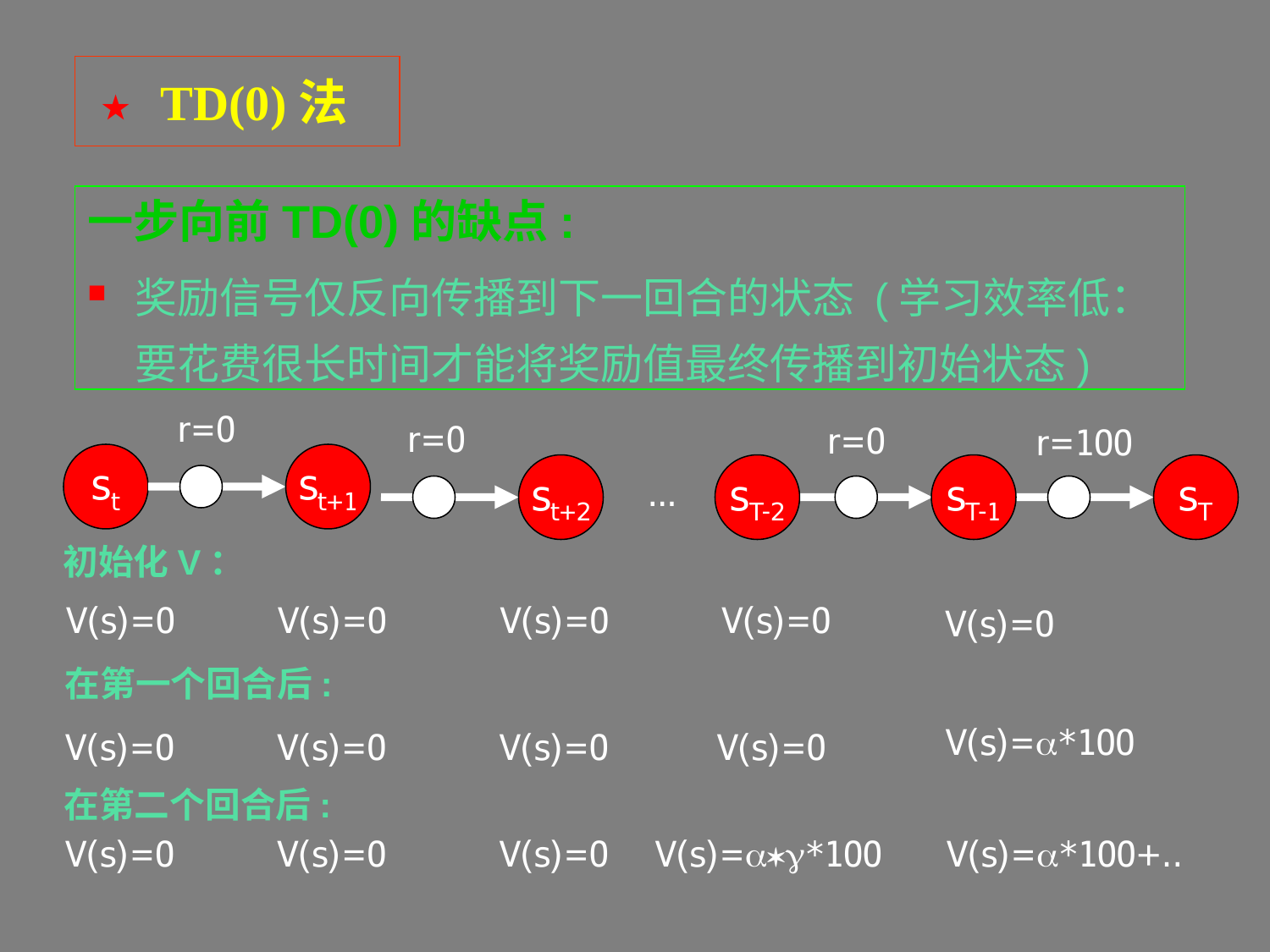

# ★ TD(0)法
一步向前TD(0)的缺点:
奖励信号仅反向传播到下一回合的状态 (学习效率低：要花费很长时间才能将奖励值最终传播到初始状态)

r=0
r=0
r=0
r=100
st
st+1
st+2
sT-2
sT-1
sT

…

初始化V：
 V(s)=0
 V(s)=0
 V(s)=0
V(s)=0
V(s)=0
在第一个回合后:
V(s)=α*100
V(s)=0
V(s)=0
V(s)=0
V(s)=0
在第二个回合后:
V(s)=0
V(s)=0
V(s)=0
V(s)=α∗γ*100
 V(s)=α*100+..